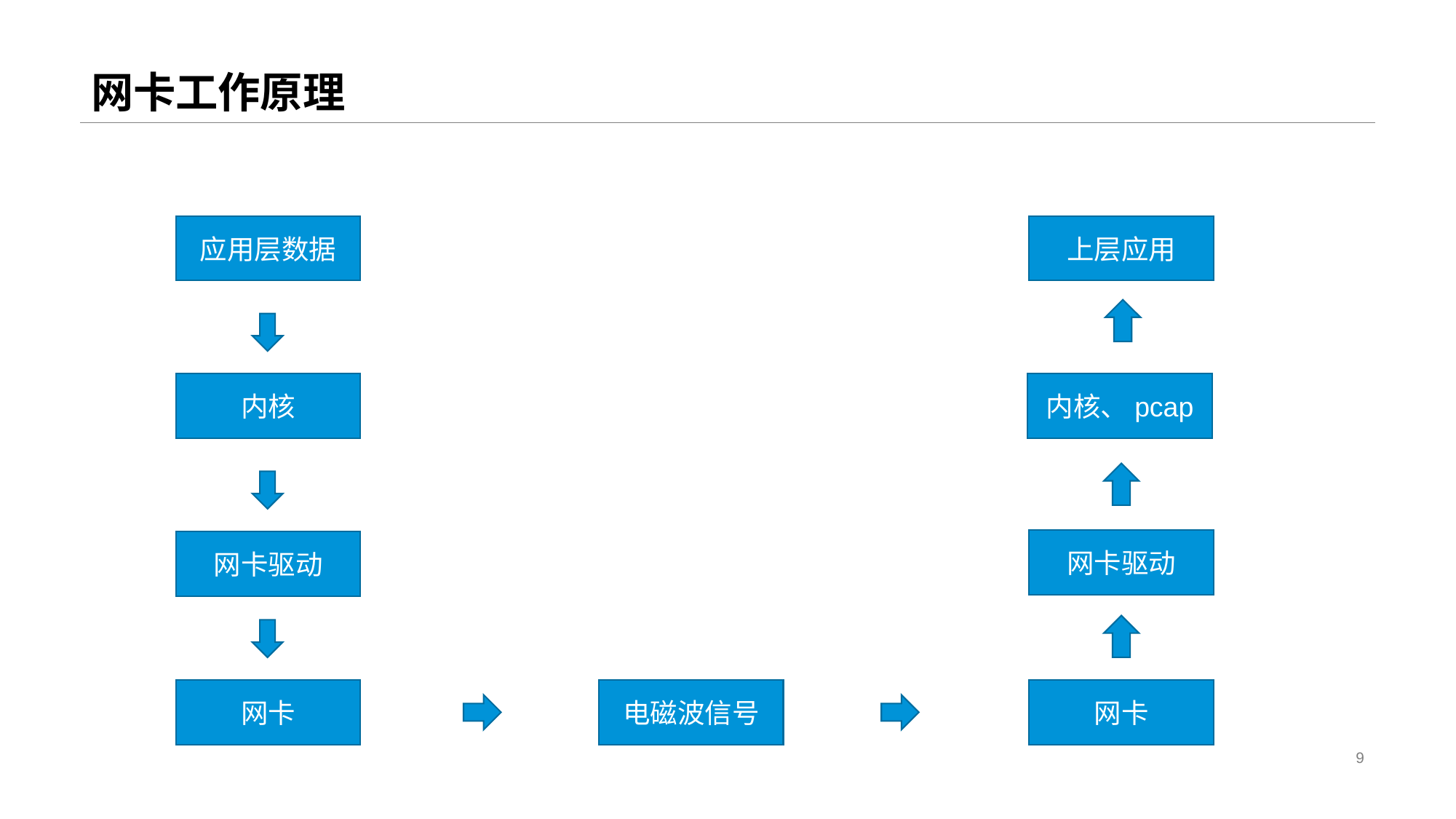

# 网卡工作原理
应用层数据
上层应用

内核、pcap
内核

网卡驱动
网卡驱动

电磁波信号
网卡
网卡

9